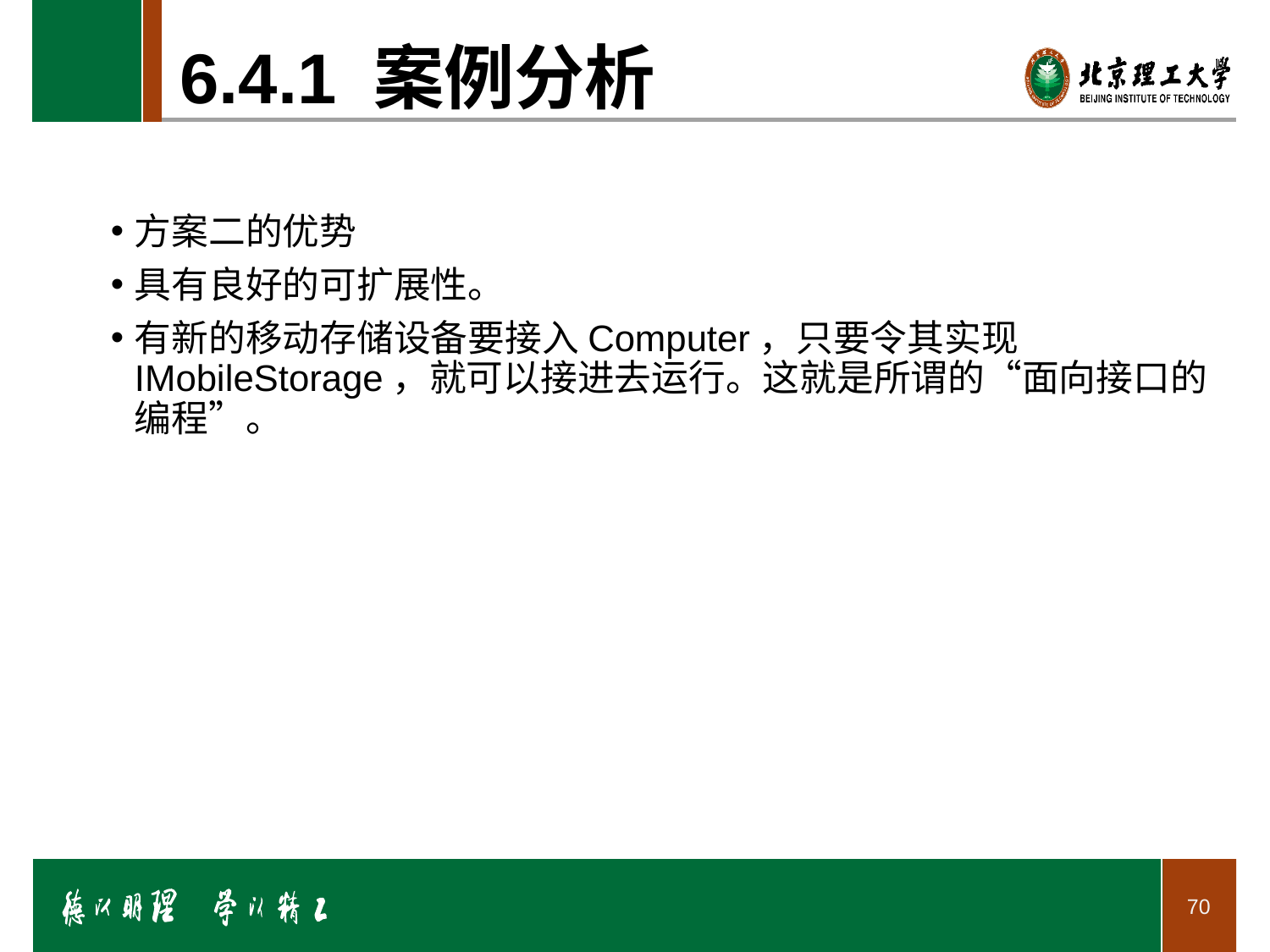

# 6.4.1 案例分析
方案二的优势
具有良好的可扩展性。
有新的移动存储设备要接入Computer，只要令其实现IMobileStorage，就可以接进去运行。这就是所谓的“面向接口的编程”。